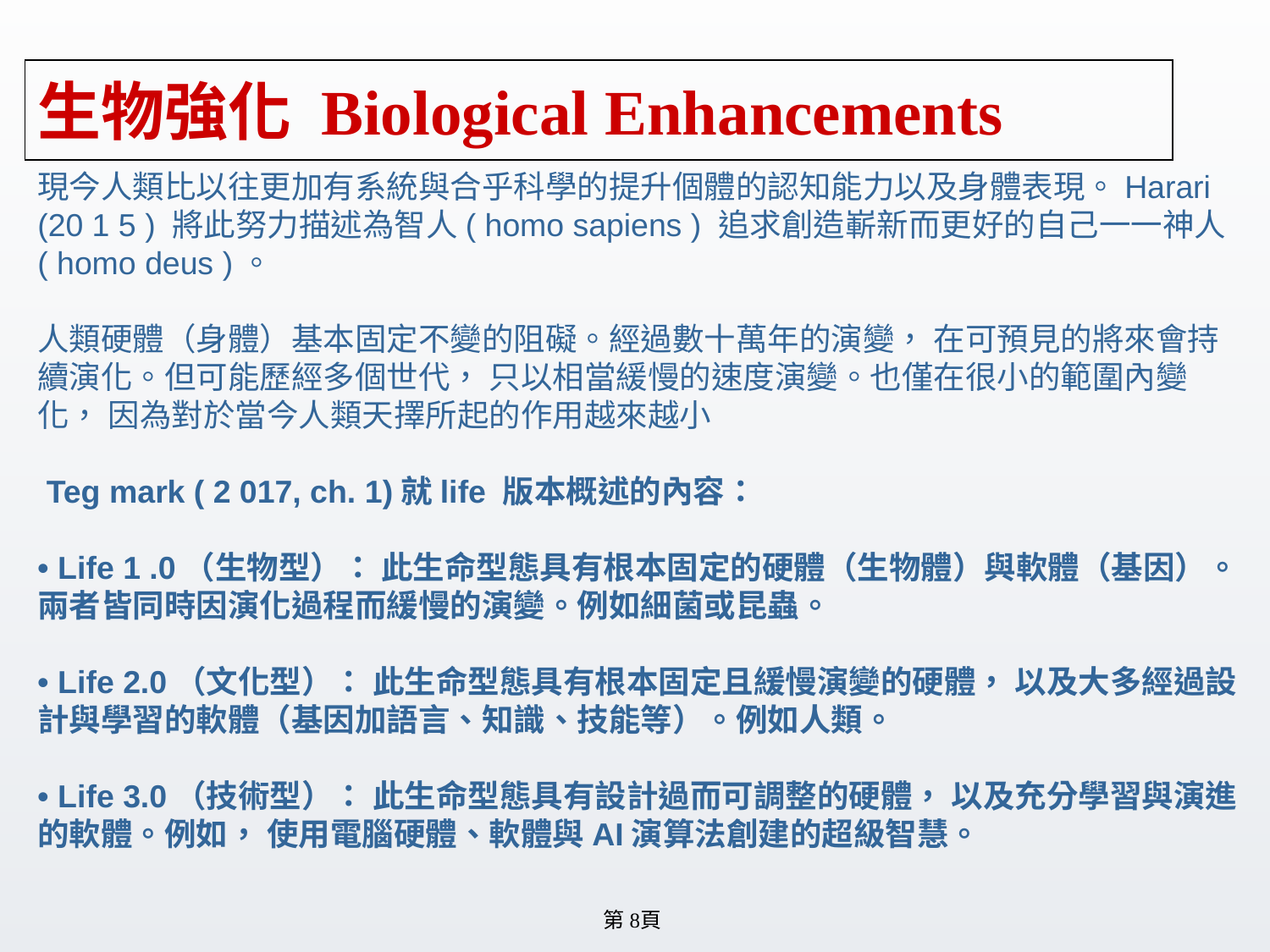

# 生物強化 Biological Enhancements
現今人類比以往更加有系統與合乎科學的提升個體的認知能力以及身體表現。Harari (20 1 5 ) 將此努力描述為智人( homo sapiens ) 追求創造嶄新而更好的自己一一神人( homo deus )。

人類硬體（身體）基本固定不變的阻礙。經過數十萬年的演變， 在可預見的將來會持續演化。但可能歷經多個世代， 只以相當緩慢的速度演變。也僅在很小的範圍內變化， 因為對於當今人類天擇所起的作用越來越小

 Teg mark ( 2 017, ch. 1)就life 版本概述的內容：

• Life 1 .0（生物型）： 此生命型態具有根本固定的硬體（生物體）與軟體（基因）。兩者皆同時因演化過程而緩慢的演變。例如細菌或昆蟲。

• Life 2.0（文化型）： 此生命型態具有根本固定且緩慢演變的硬體， 以及大多經過設計與學習的軟體（基因加語言、知識、技能等）。例如人類。

• Life 3.0（技術型）： 此生命型態具有設計過而可調整的硬體， 以及充分學習與演進的軟體。例如， 使用電腦硬體、軟體與AI演算法創建的超級智慧。